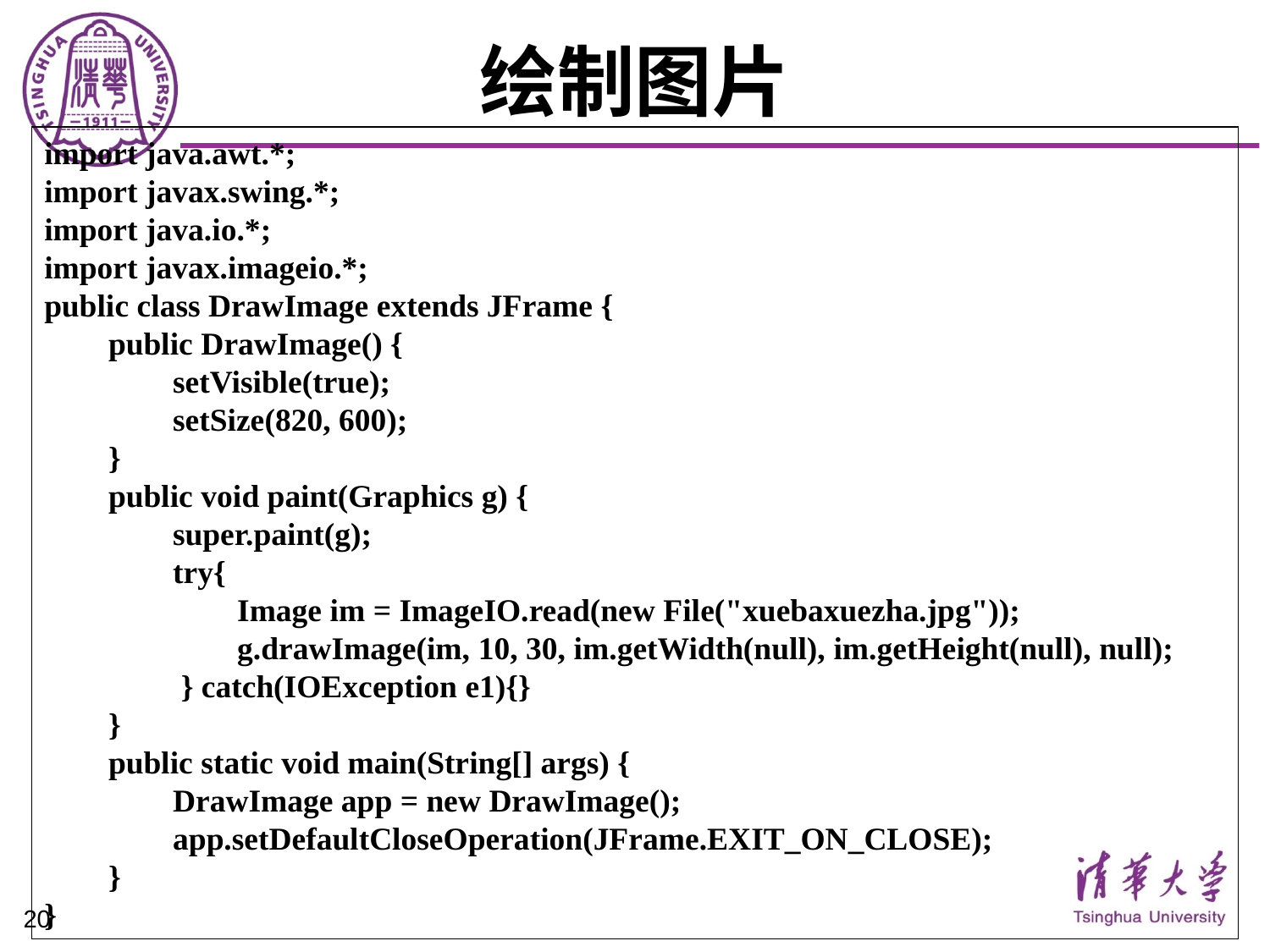

# 绘制图片
import java.awt.*;
import javax.swing.*;
import java.io.*;
import javax.imageio.*;
public class DrawImage extends JFrame {
        public DrawImage() {
                setVisible(true);
                setSize(820, 600);
        }
        public void paint(Graphics g) {
                super.paint(g);
                try{
                        Image im = ImageIO.read(new File("xuebaxuezha.jpg"));
                        g.drawImage(im, 10, 30, im.getWidth(null), im.getHeight(null), null);
                 } catch(IOException e1){}
        }
        public static void main(String[] args) {
                DrawImage app = new DrawImage();
                app.setDefaultCloseOperation(JFrame.EXIT_ON_CLOSE);
        }
}
20